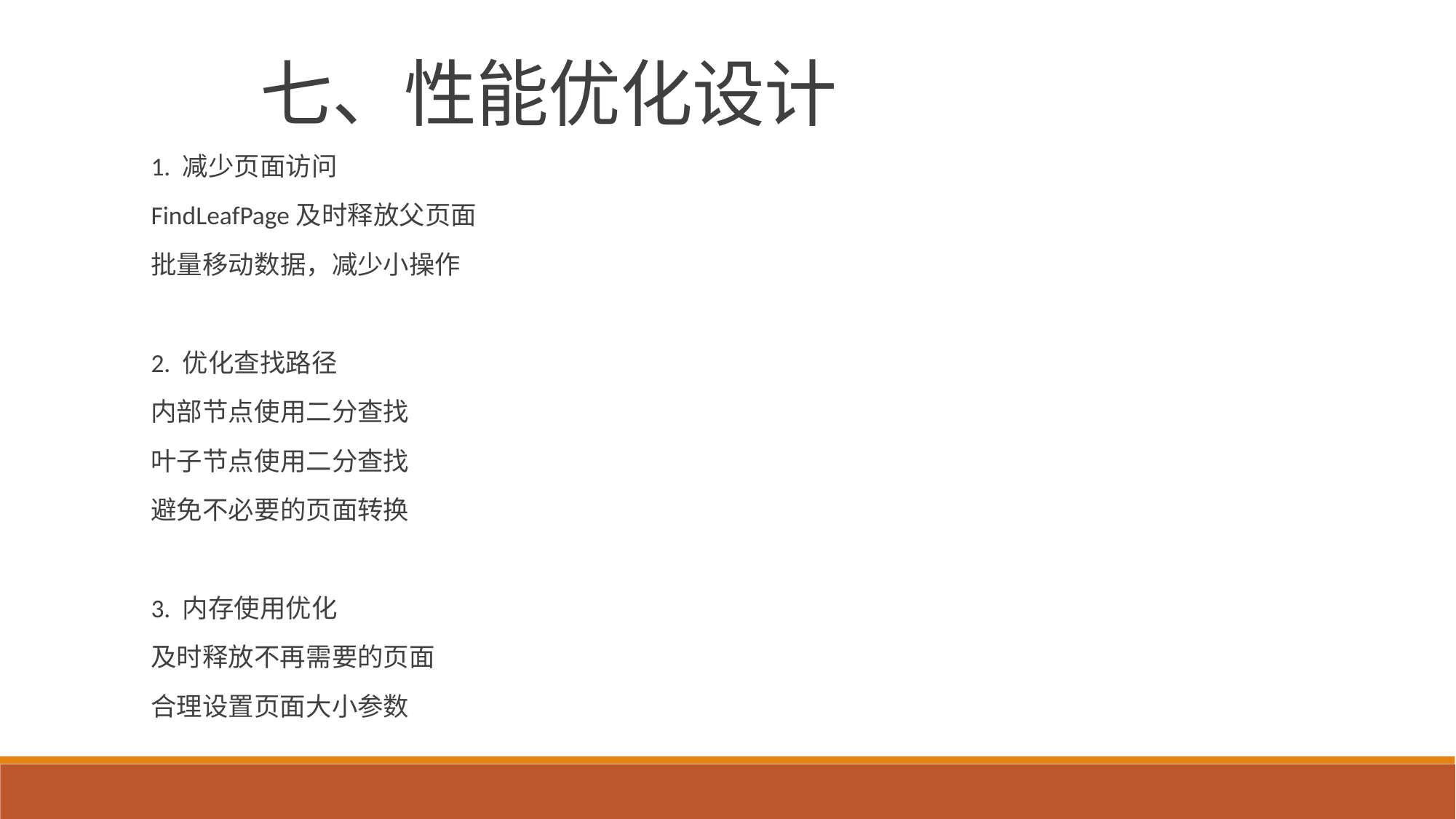

七、性能优化设计
1. 减少页面访问
FindLeafPage及时释放父页面
批量移动数据，减少小操作

2. 优化查找路径
内部节点使用二分查找
叶子节点使用二分查找
避免不必要的页面转换

3. 内存使用优化
及时释放不再需要的页面
合理设置页面大小参数